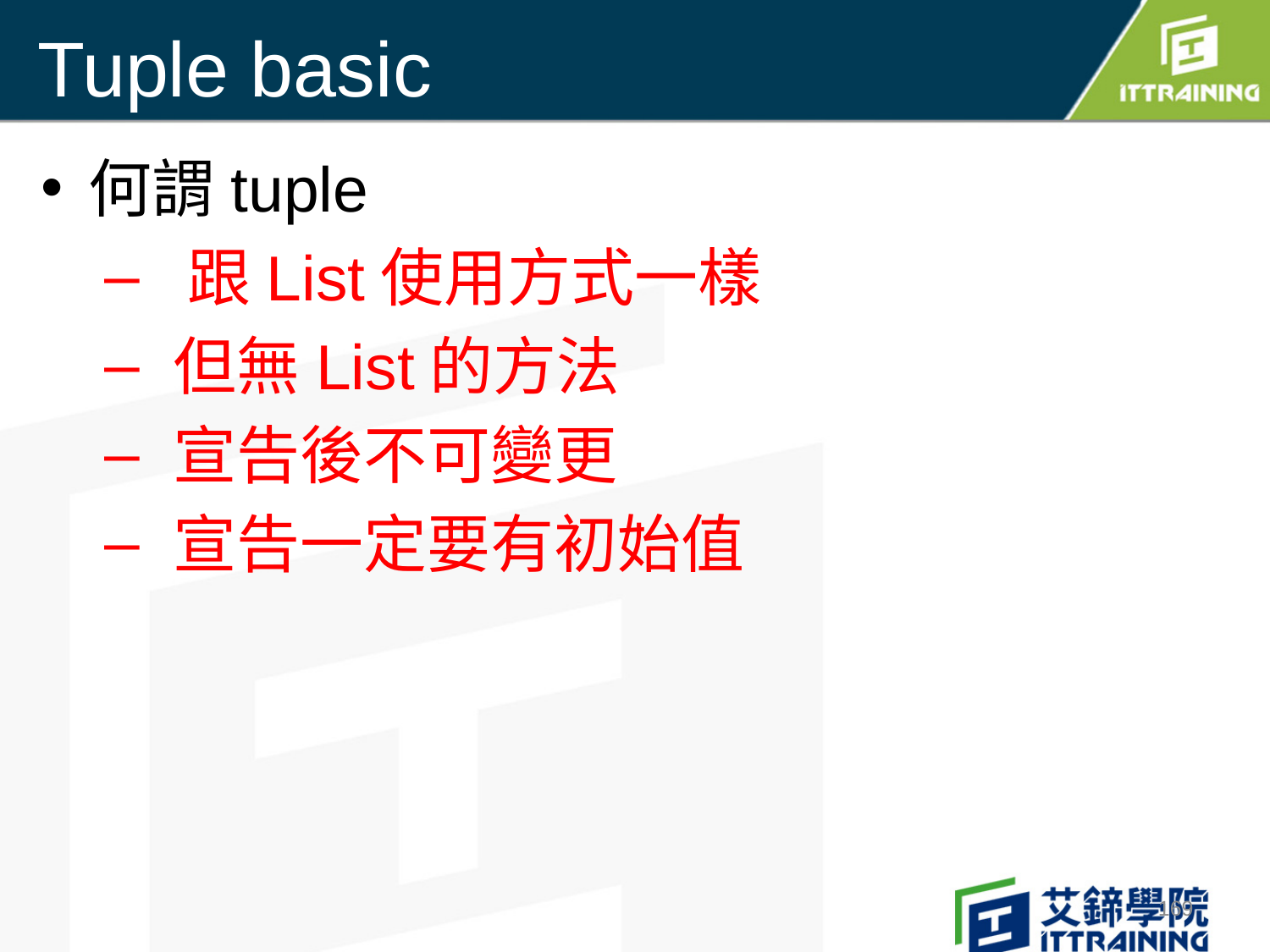

# Tuple basic
何謂tuple
  跟List使用方式一樣
 但無List的方法
 宣告後不可變更
 宣告一定要有初始值

169